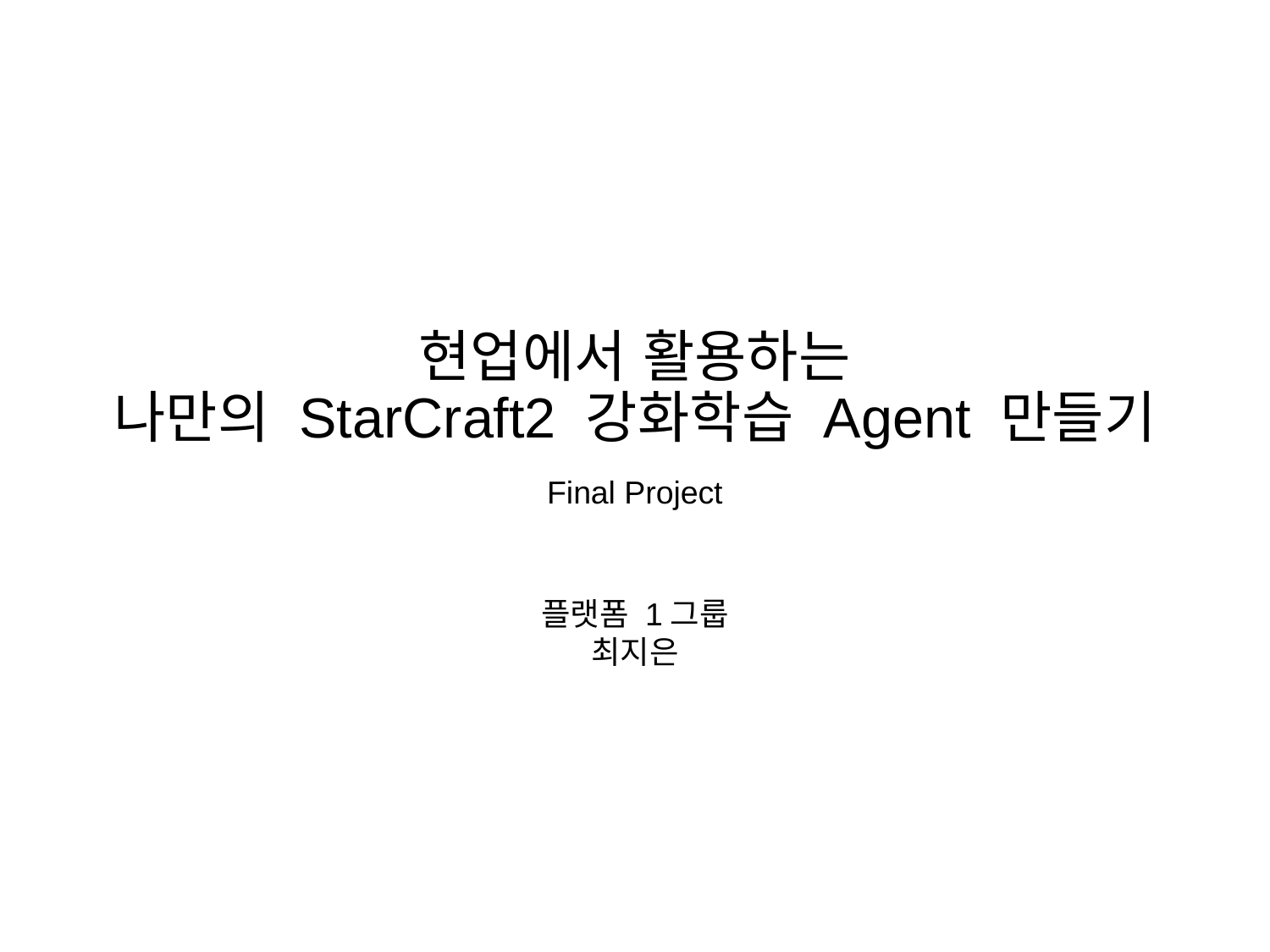

# 현업에서 활용하는 나만의 StarCraft2 강화학습 Agent 만들기
Final Project
플랫폼 1그룹 최지은